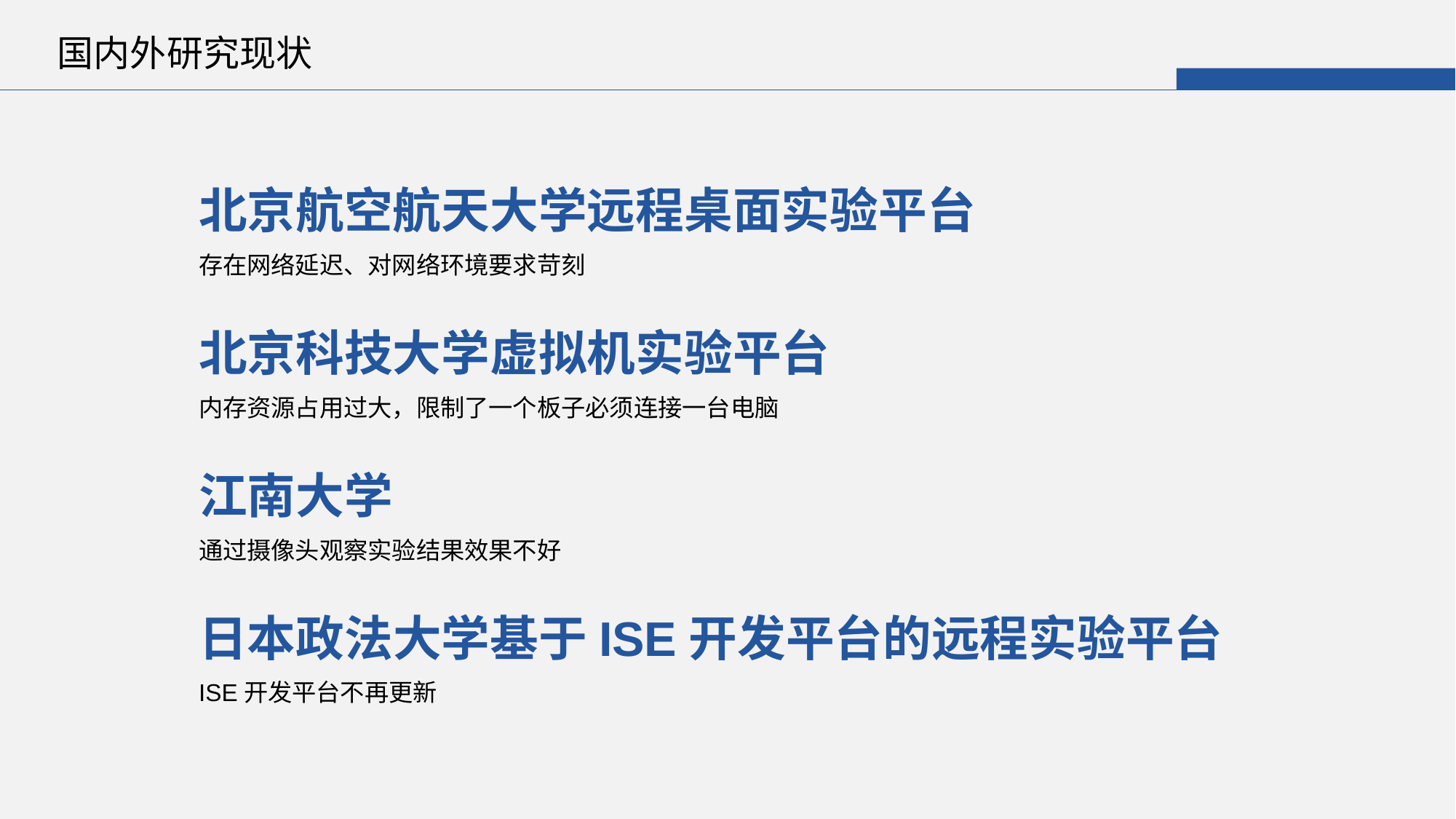

国内外研究现状
北京航空航天大学远程桌面实验平台
存在网络延迟、对网络环境要求苛刻

北京科技大学虚拟机实验平台
内存资源占用过大，限制了一个板子必须连接一台电脑
江南大学
通过摄像头观察实验结果效果不好
日本政法大学基于ISE开发平台的远程实验平台
ISE开发平台不再更新